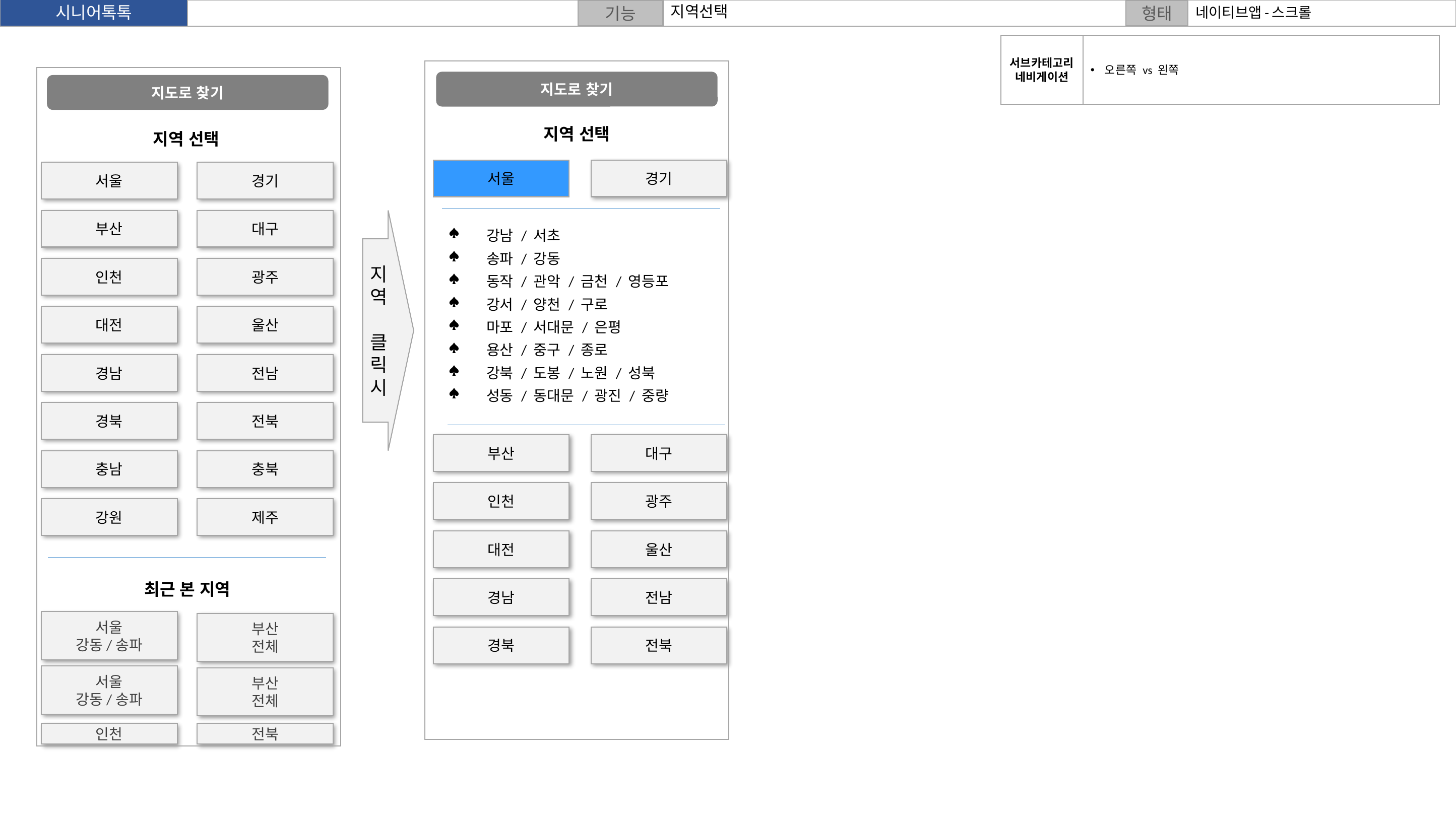

지역선택

네이티브앱-스크롤
서브카테고리 네비게이션
오른쪽 vs 왼쪽

지도로 찾기
지도로 찾기
지역 선택
지역 선택
서울
경기
서울
경기
부산
대구
지역 클릭시
강남 / 서초
송파 / 강동
동작 / 관악 / 금천 / 영등포
강서 / 양천 / 구로
마포 / 서대문 / 은평
용산 / 중구 / 종로
강북 / 도봉 / 노원 / 성북
성동 / 동대문 / 광진 / 중량
인천
광주
대전
울산
경남
전남
경북
전북
부산
대구
충남
충북
인천
광주
강원
제주
대전
울산
최근 본 지역
경남
전남
서울
강동/송파
부산
전체
경북
전북
서울
강동/송파
부산
전체
인천
전북